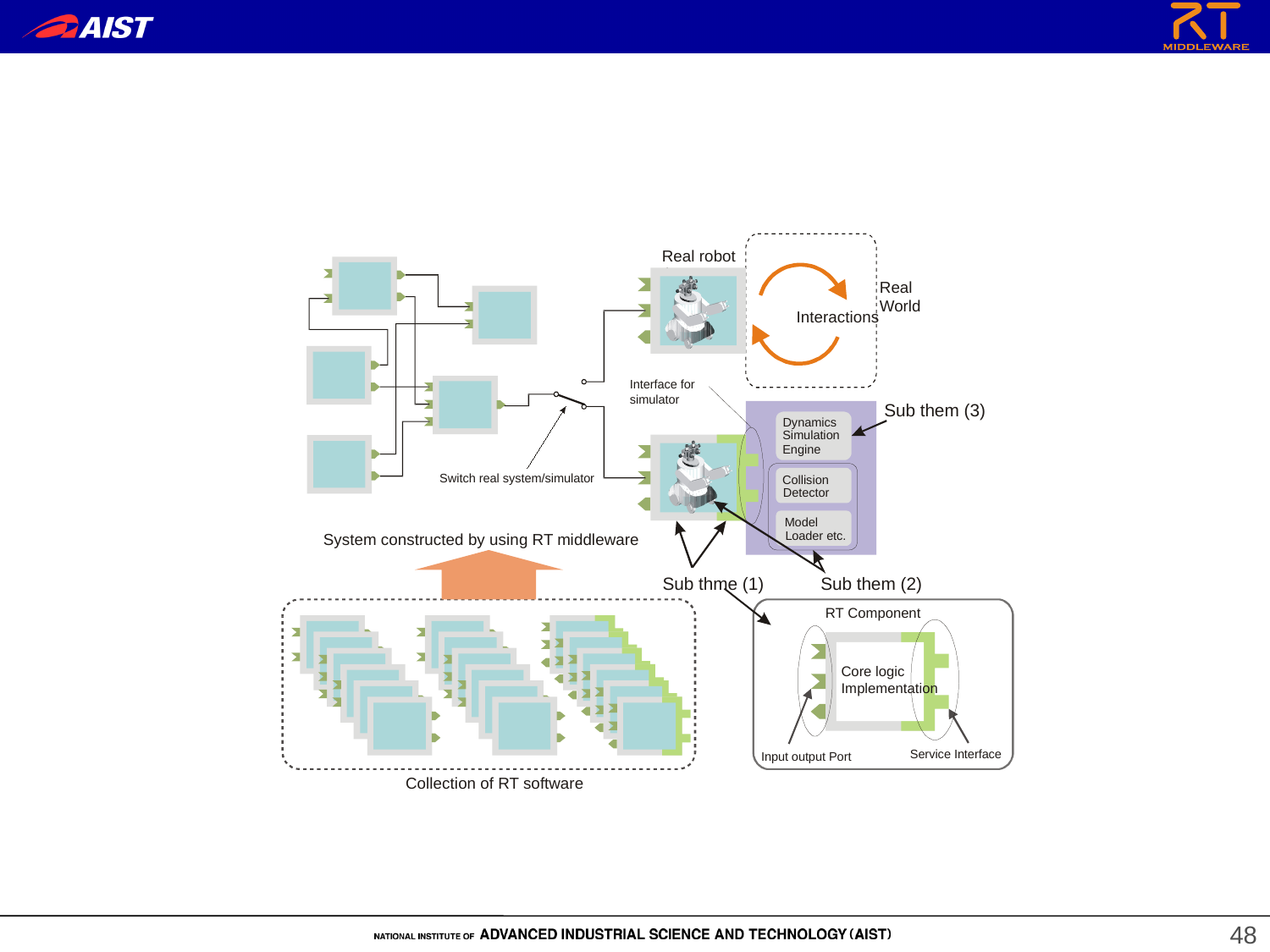

#

Real robot
ト

Interface for
simulator

Sub them (3)

Switch real system/simulator

System constructed by using RT middleware
Sub thme (1)
Sub them (2)

RT Component

Core logic
Implementation

Service Interface
Input output Port

Collection of RT software

Dynamics

Simulation

Engine

Collision
Detector

Model

Loader etc.

Interactions

Real
World
48